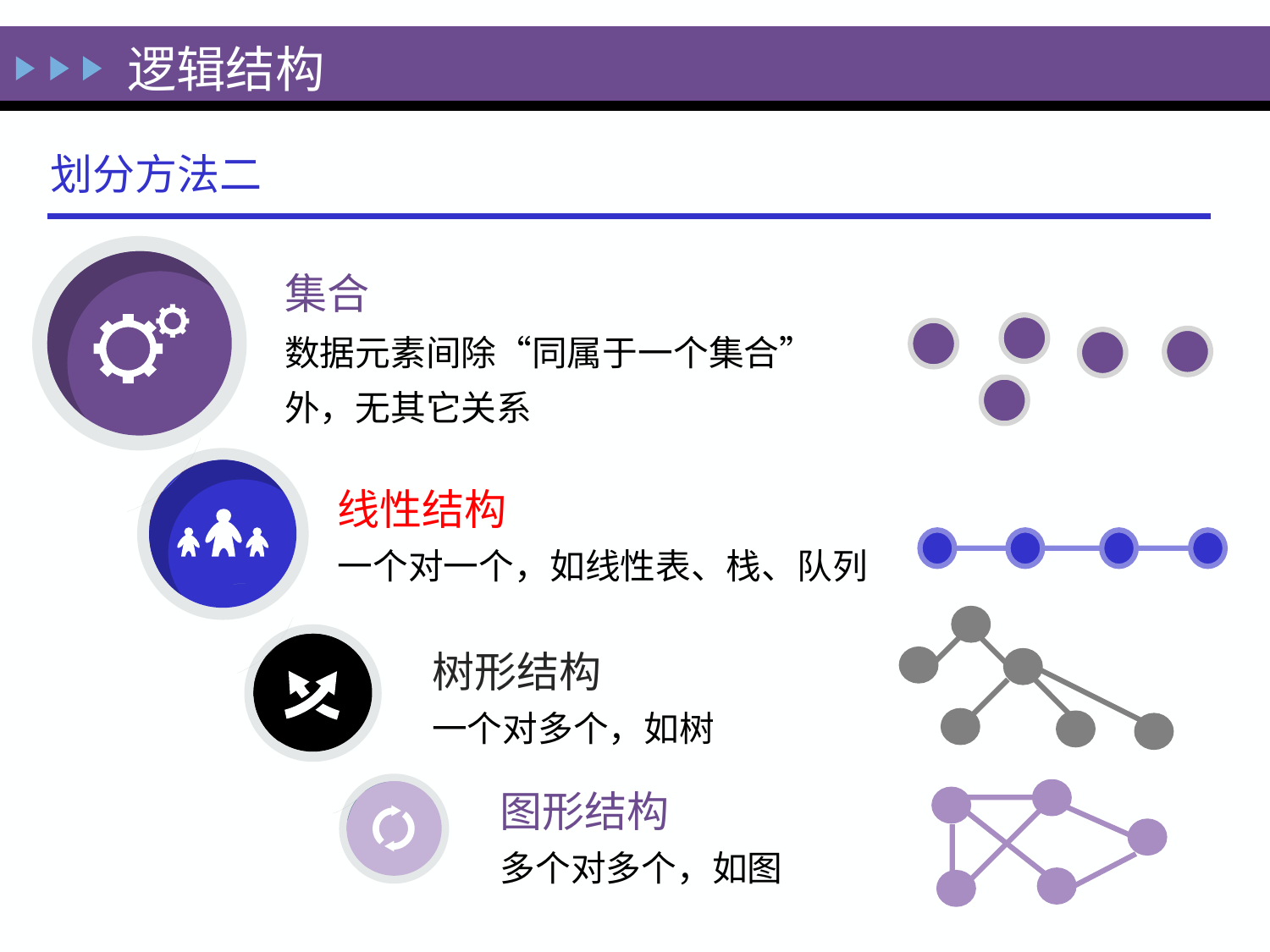

逻辑结构
划分方法二

集合
数据元素间除“同属于一个集合”外，无其它关系

线性结构
一个对一个，如线性表、栈、队列

树形结构
一个对多个，如树
图形结构
多个对多个，如图